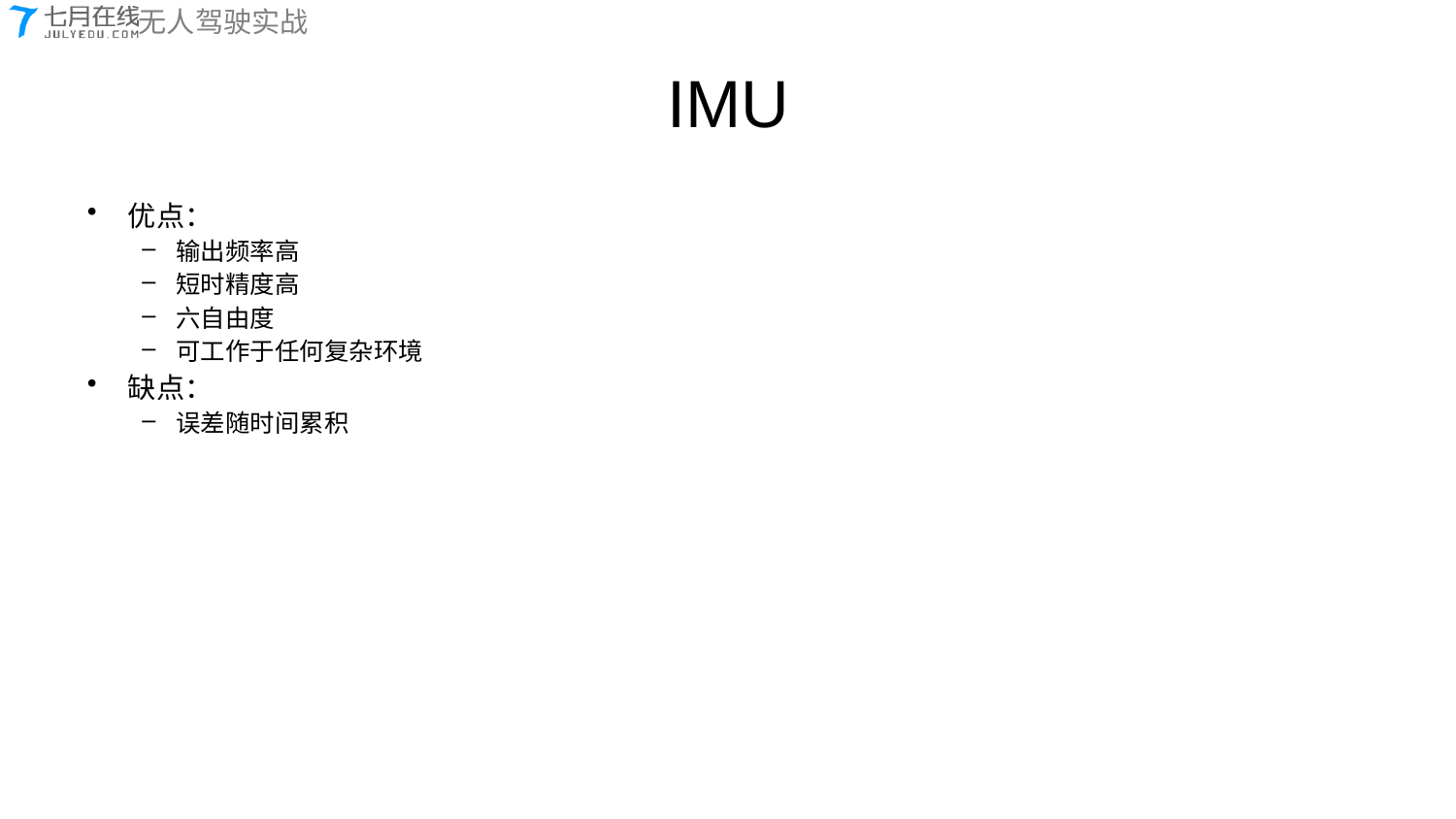

# IMU
优点：
输出频率高
短时精度高
六自由度
可工作于任何复杂环境
缺点：
误差随时间累积